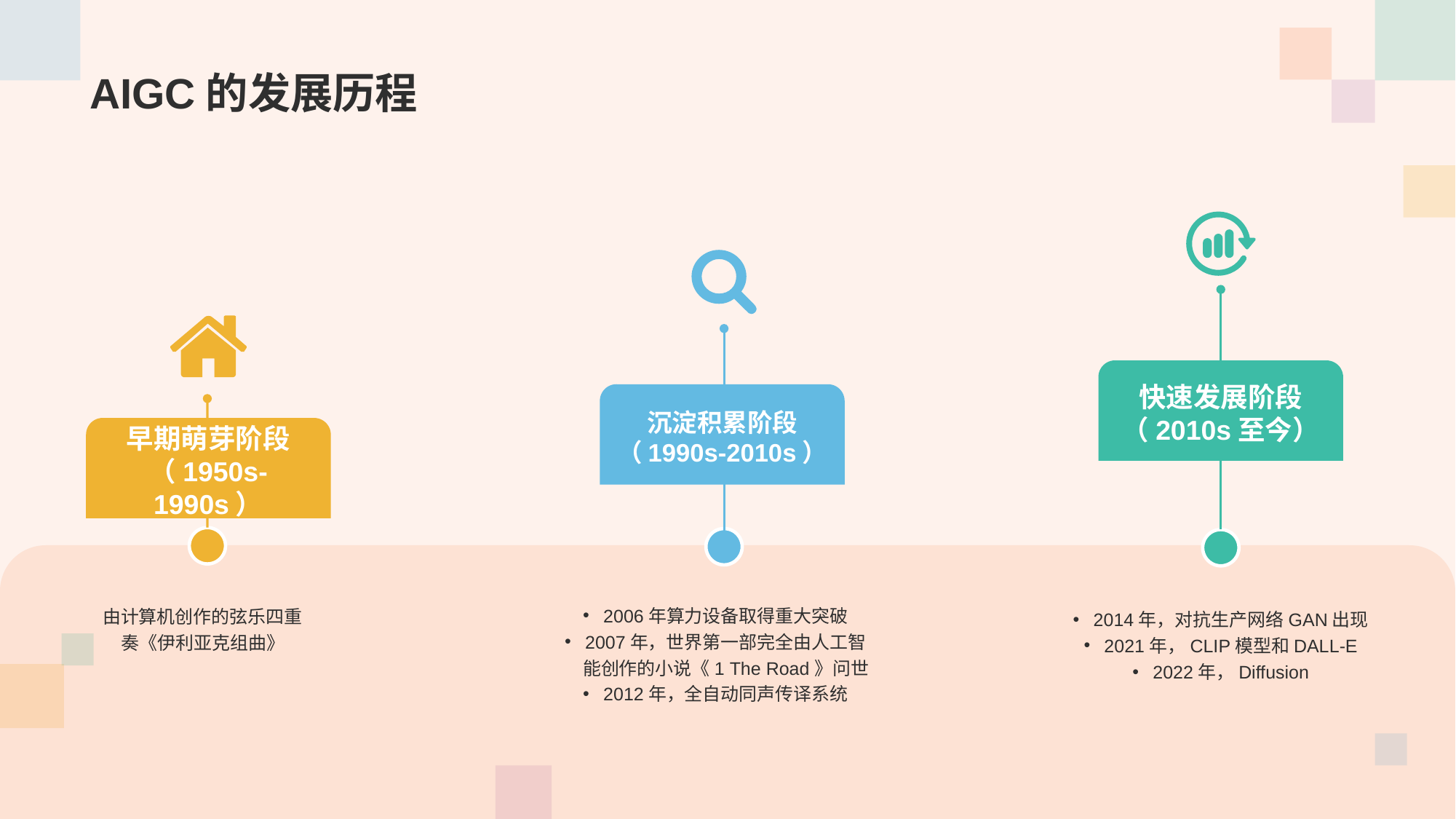

# AIGC的发展历程

快速发展阶段（2010s至今）
2014年，对抗生产网络GAN出现
2021年，CLIP模型和DALL-E
2022年，Diffusion

沉淀积累阶段（1990s-2010s）
2006年算力设备取得重大突破
2007年，世界第一部完全由人工智能创作的小说《1 The Road》问世
2012年，全自动同声传译系统

早期萌芽阶段（1950s-1990s）
由计算机创作的弦乐四重奏《伊利亚克组曲》